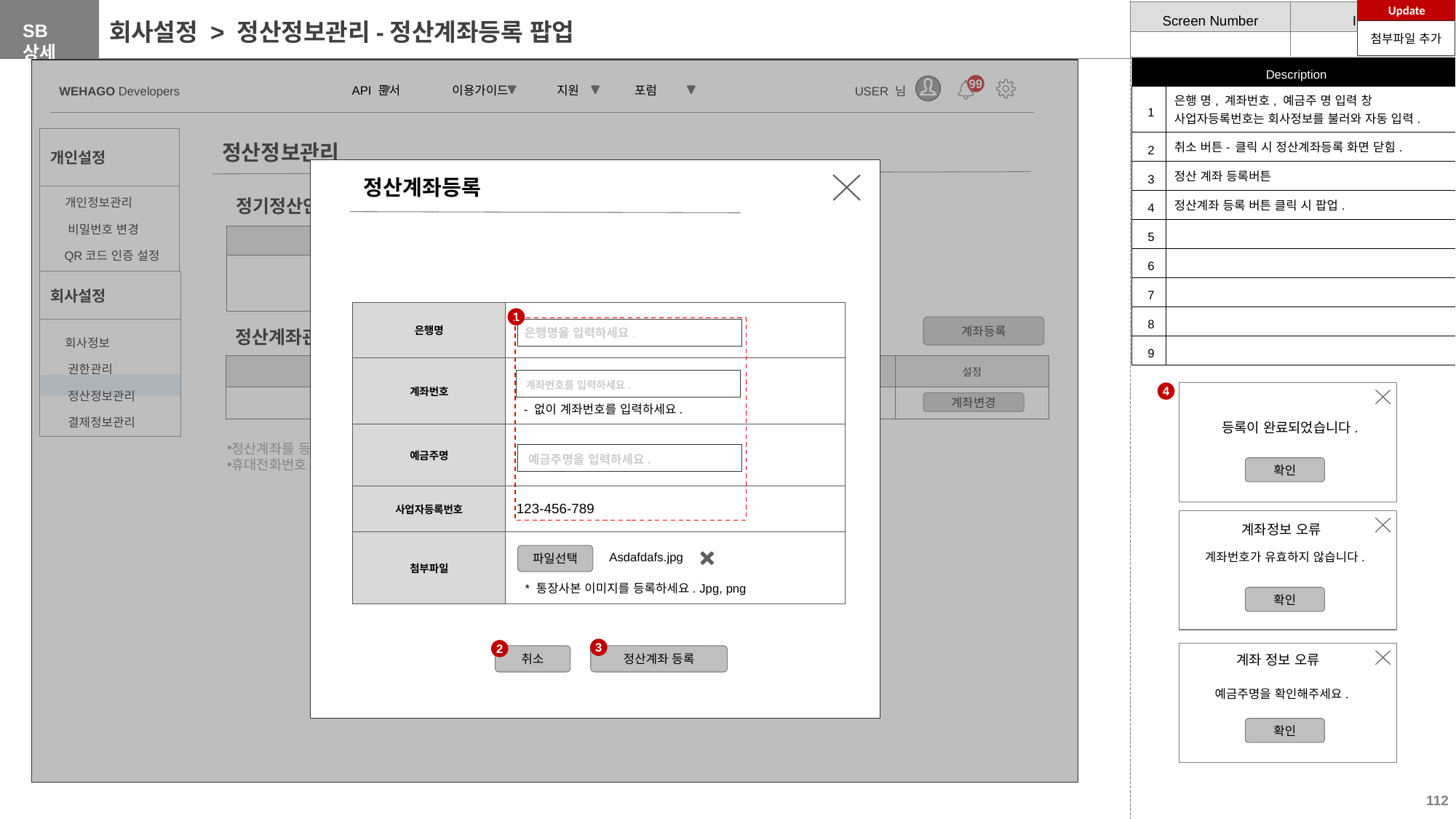

Update
# 회사설정 > 정산정보관리-정산계좌등록 팝업
첨부파일 추가
| Description |  |
| --- | --- |
| 1 | 은행 명, 계좌번호, 예금주 명 입력 창 사업자등록번호는 회사정보를 불러와 자동 입력. |
| 2 | 취소 버튼- 클릭 시 정산계좌등록 화면 닫힘. |
| 3 | 정산 계좌 등록버튼 |
| 4 | 정산계좌 등록 버튼 클릭 시 팝업. |
| 5 |  |
| 6 |  |
| 7 |  |
| 8 |  |
| 9 |  |

99

   API 문서               이용가이드              지원                포럼
USER 님
WEHAGO Developers

| 개인설정 |
| --- |
| 개인정보관리 비밀번호 변경 QR코드 인증 설정 |
정산정보관리

정산계좌등록

정기정산안내
| 정기정산일 |
| --- |
| 매월 26일 |
| 회사설정 |
| --- |
| 회사정보 권한관리 정산정보관리 결제정보관리 |
| 은행명 |  |
| --- | --- |
| 계좌번호 |  |
| 예금주명 |  |
| 사업자등록번호 | 123-456-789 |
| 첨부파일 |  |
1
계좌등록

 은행명을 입력하세요.
정산계좌관리
| 은행/계좌정보 | 설정 |
| --- | --- |
| 00은행 123-456789-1011 |  |
  계좌번호를 입력하세요.

4

계좌변경
- 없이 계좌번호를 입력하세요.
     등록이 완료되었습니다.
정산계좌를 등록하신 경우 해당 계좌를 통하여 환불이 진행됩니다.
휴대전화번호 등으로 만든 평생계좌번호 및 가상계좌, 펀드/적급/정기예금 등의 계좌는 등록이 불가합니다.
  예금주명을 입력하세요.
확인

계좌정보 오류
Asdafdafs.jpg
계좌번호가 유효하지 않습니다.
파일선택

     * 통장사본 이미지를 등록하세요. Jpg, png
확인
3
2

취소
정산계좌 등록
 계좌 정보 오류

예금주명을 확인해주세요.
확인